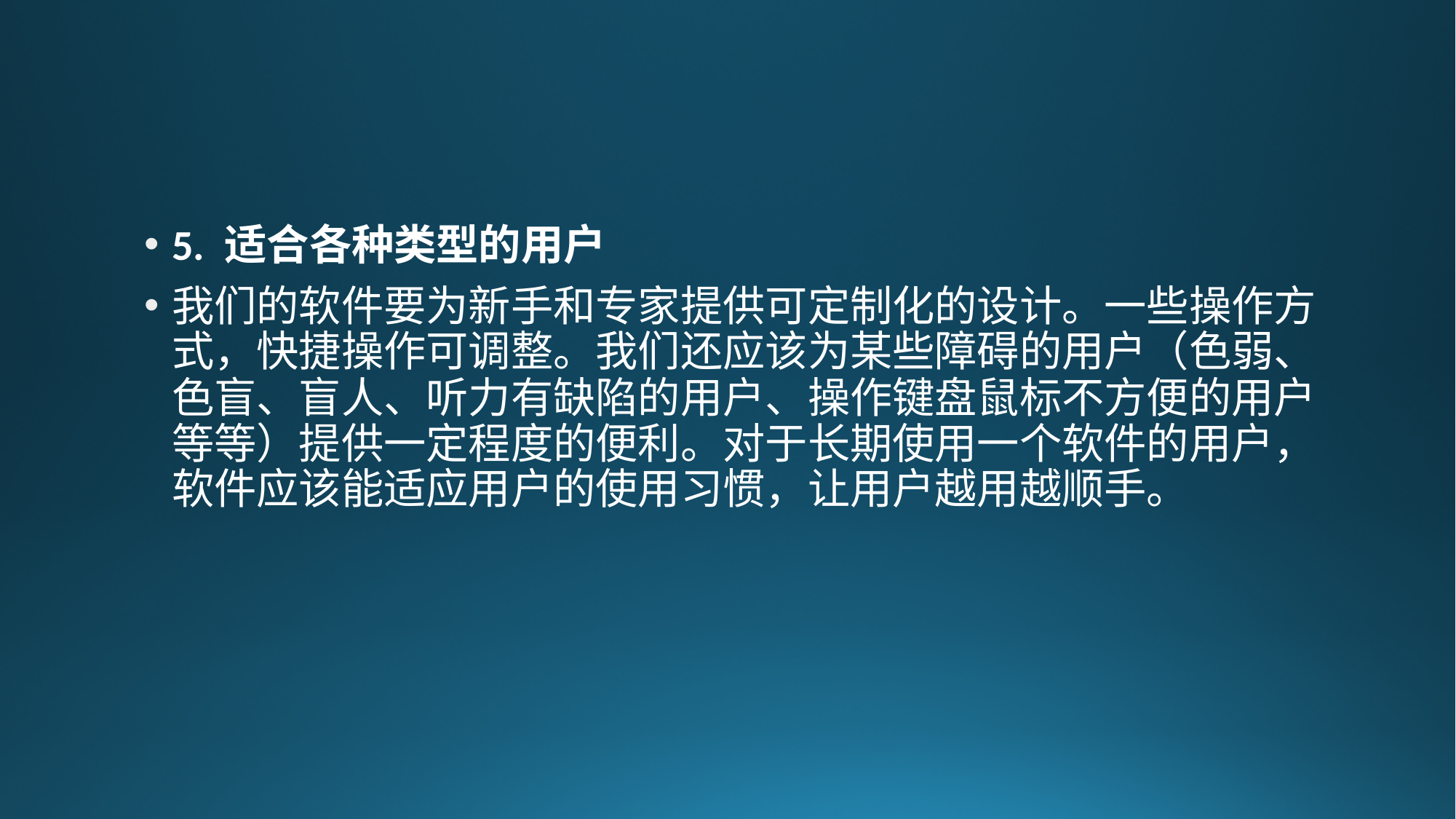

#
5. 适合各种类型的用户
我们的软件要为新手和专家提供可定制化的设计。一些操作方式，快捷操作可调整。我们还应该为某些障碍的用户（色弱、色盲、盲人、听力有缺陷的用户、操作键盘鼠标不方便的用户等等）提供一定程度的便利。对于长期使用一个软件的用户，软件应该能适应用户的使用习惯，让用户越用越顺手。